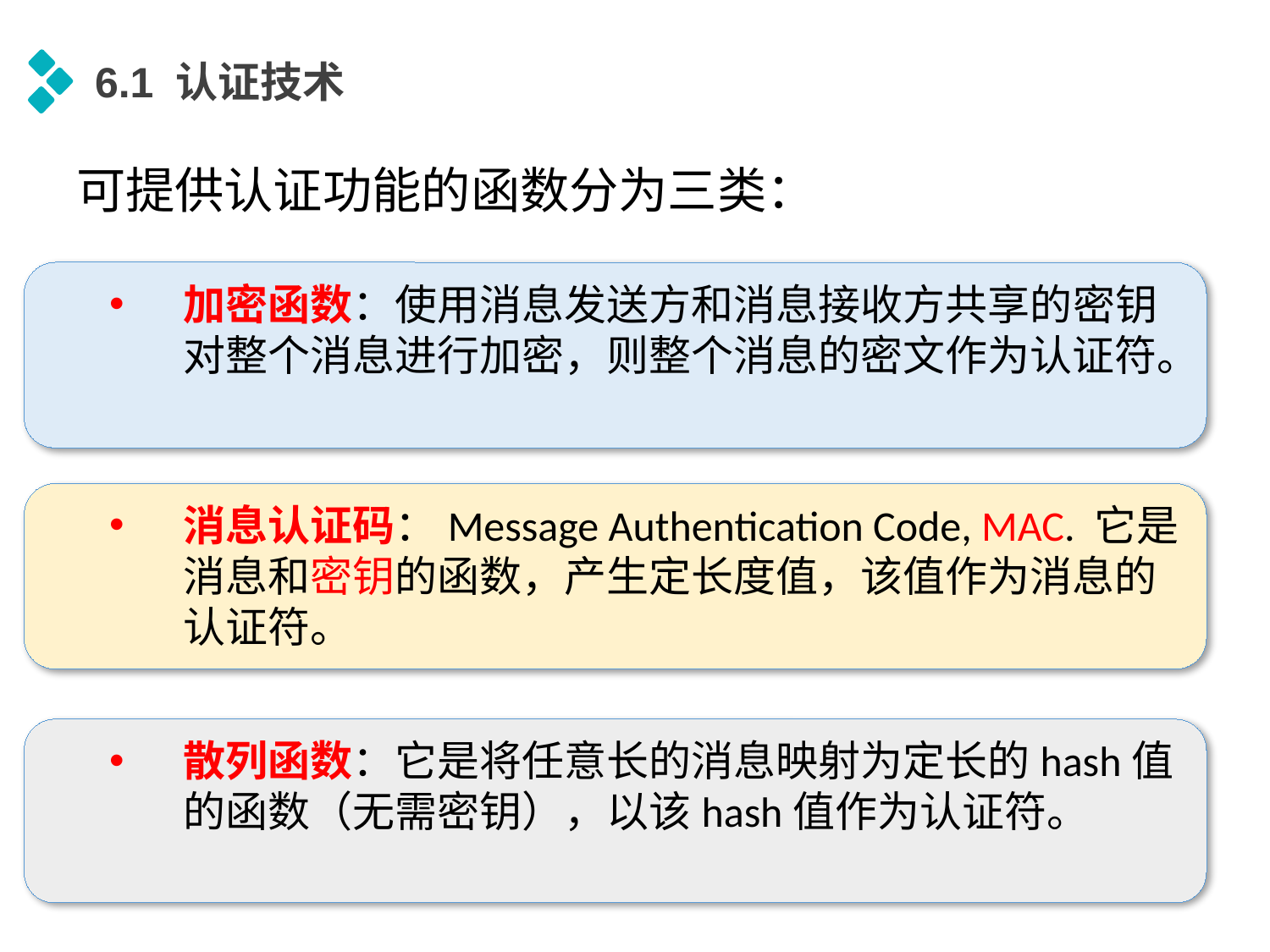

6.1 认证技术

可提供认证功能的函数分为三类：
加密函数：使用消息发送方和消息接收方共享的密钥对整个消息进行加密，则整个消息的密文作为认证符。
消息认证码：Message Authentication Code, MAC. 它是消息和密钥的函数，产生定长度值，该值作为消息的认证符。
散列函数：它是将任意长的消息映射为定长的hash值的函数（无需密钥），以该hash值作为认证符。